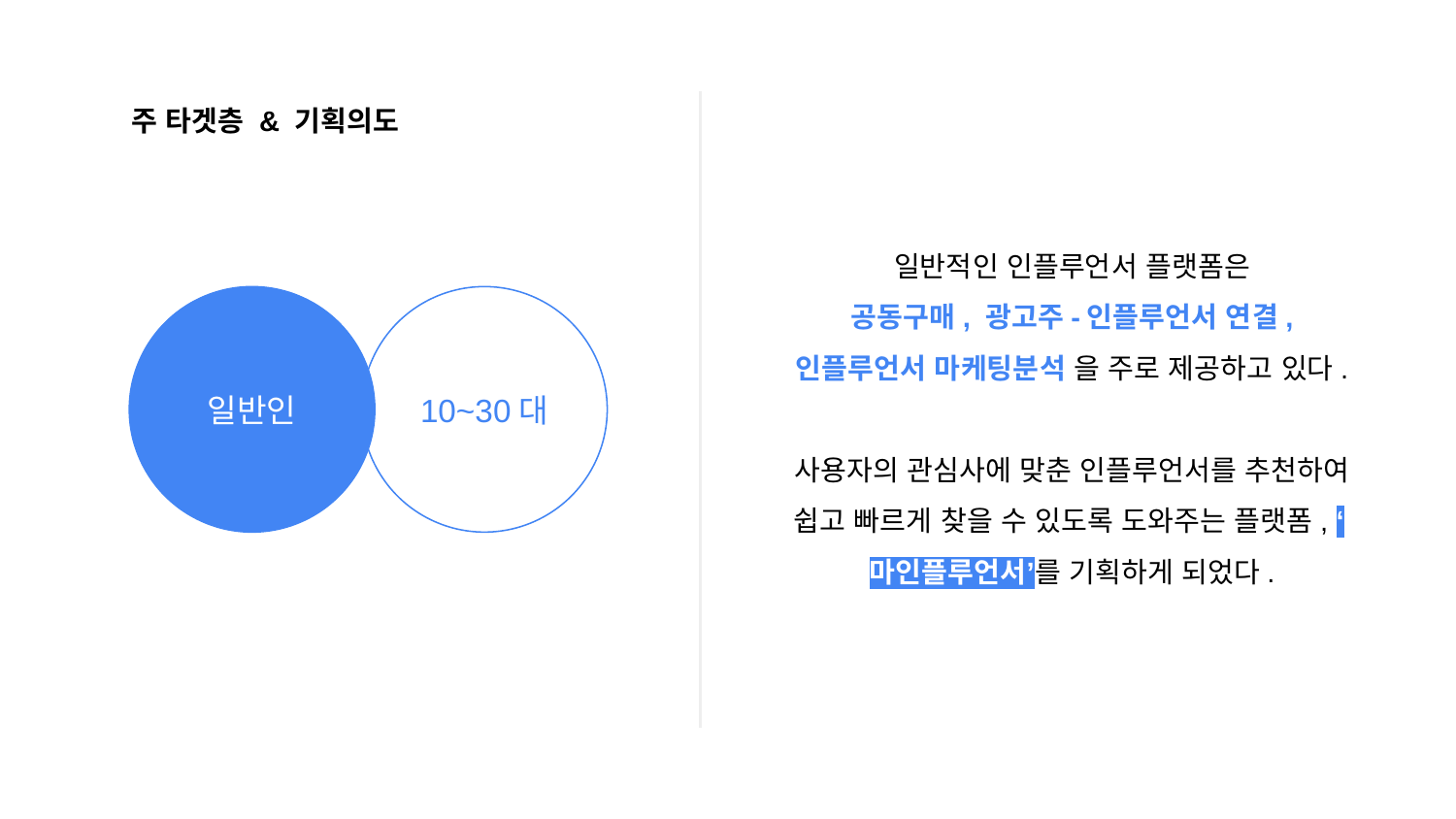

주 타겟층 & 기획의도
일반적인 인플루언서 플랫폼은
공동구매, 광고주-인플루언서 연결,
인플루언서 마케팅분석 을 주로 제공하고 있다.

사용자의 관심사에 맞춘 인플루언서를 추천하여 쉽고 빠르게 찾을 수 있도록 도와주는 플랫폼, ‘마인플루언서’를 기획하게 되었다.
일반인
10~30대